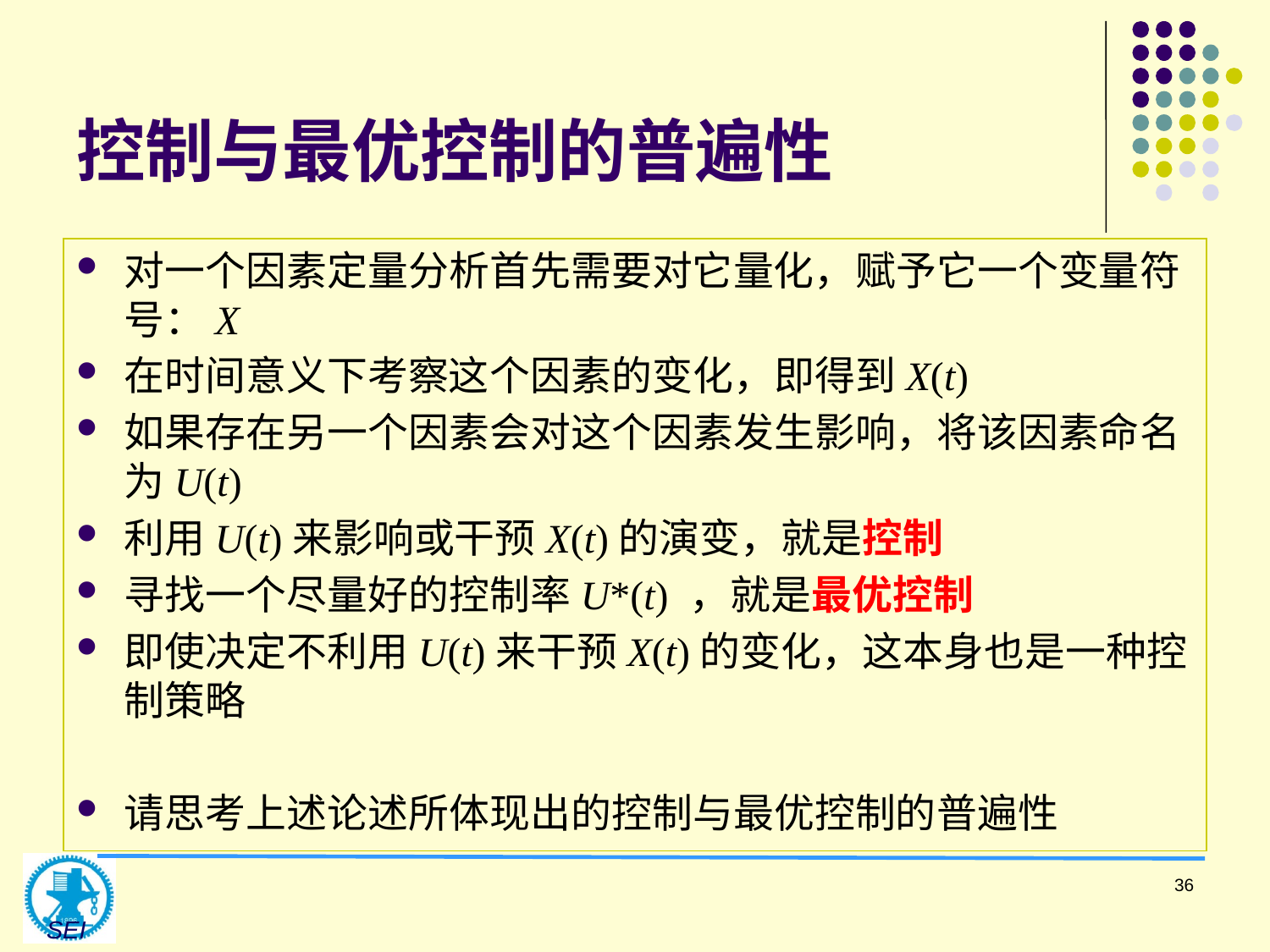

# 控制与最优控制的普遍性
对一个因素定量分析首先需要对它量化，赋予它一个变量符号：X
在时间意义下考察这个因素的变化，即得到X(t)
如果存在另一个因素会对这个因素发生影响，将该因素命名为U(t)
利用U(t)来影响或干预X(t)的演变，就是控制
寻找一个尽量好的控制率U*(t) ，就是最优控制
即使决定不利用U(t)来干预X(t)的变化，这本身也是一种控制策略

请思考上述论述所体现出的控制与最优控制的普遍性

36